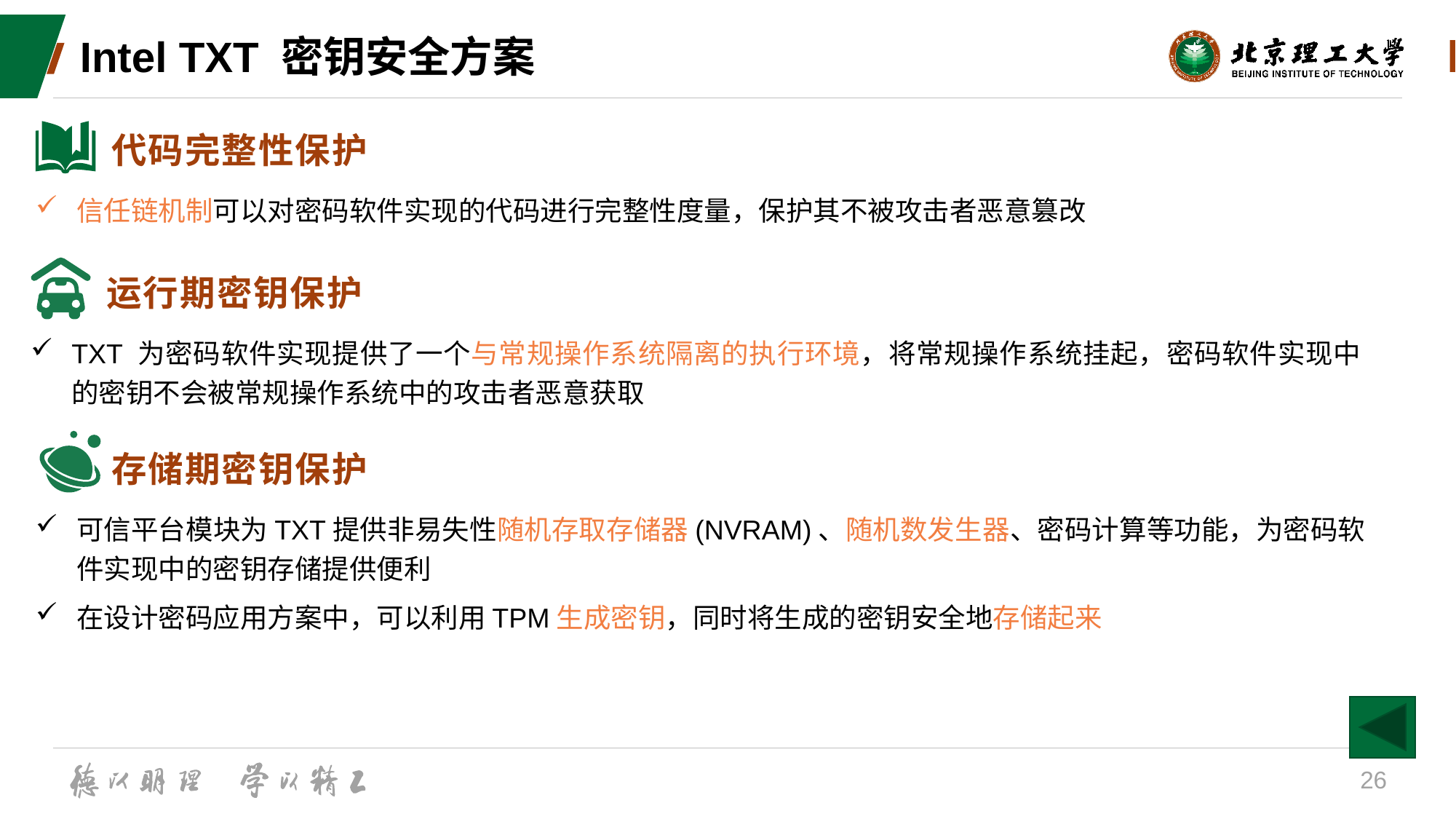

# Intel TXT 密钥安全方案

代码完整性保护
信任链机制可以对密码软件实现的代码进行完整性度量，保护其不被攻击者恶意篡改

运行期密钥保护
TXT 为密码软件实现提供了一个与常规操作系统隔离的执行环境，将常规操作系统挂起，密码软件实现中的密钥不会被常规操作系统中的攻击者恶意获取

存储期密钥保护
可信平台模块为TXT提供非易失性随机存取存储器(NVRAM)、随机数发生器、密码计算等功能，为密码软件实现中的密钥存储提供便利
在设计密码应用方案中，可以利用TPM生成密钥，同时将生成的密钥安全地存储起来